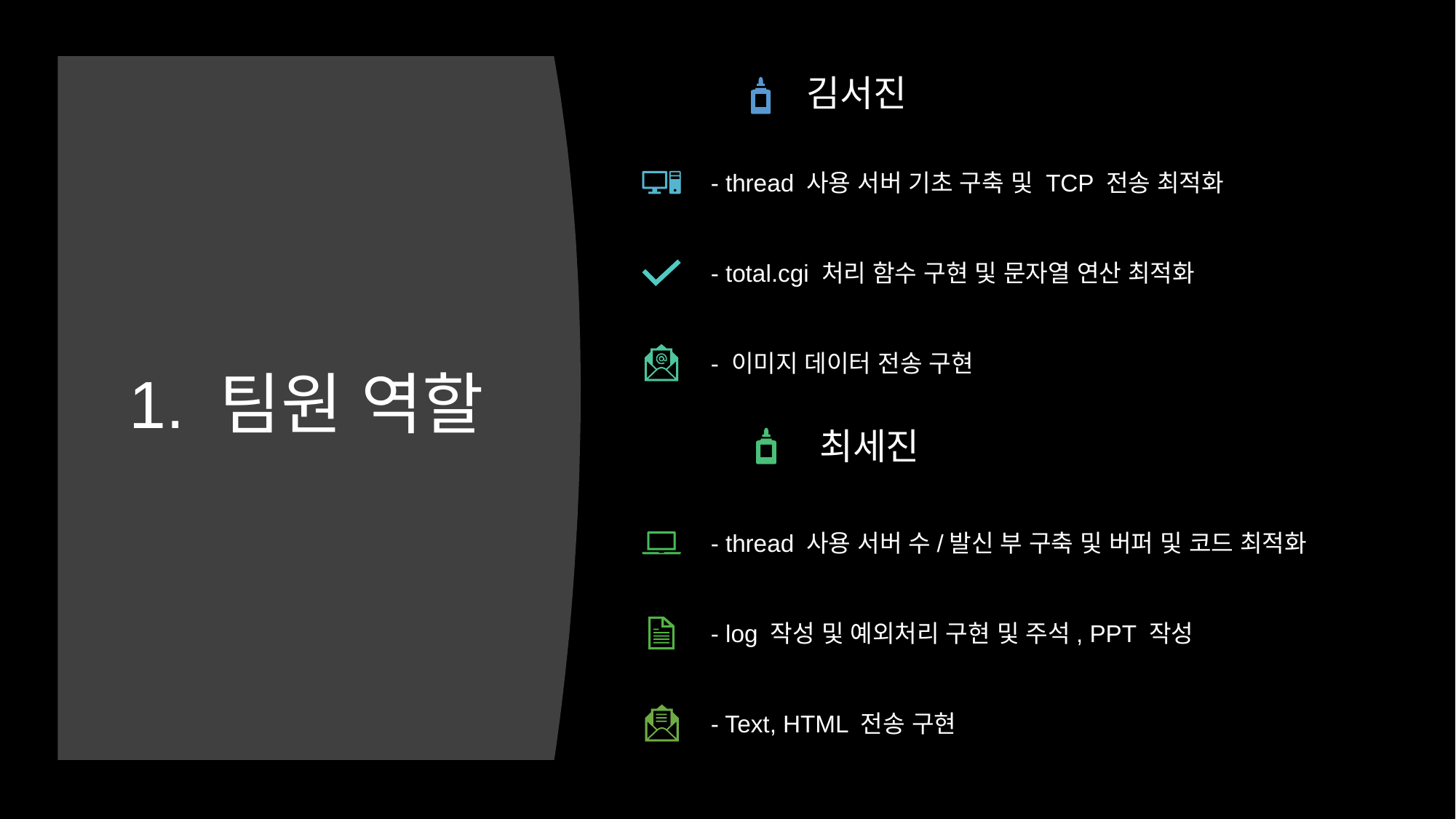

김서진
- thread 사용 서버 기초 구축 및 TCP 전송 최적화
- total.cgi 처리 함수 구현 및 문자열 연산 최적화
- 이미지 데이터 전송 구현
최세진
- thread 사용 서버 수/발신 부 구축 및 버퍼 및 코드 최적화
- log 작성 및 예외처리 구현 및 주석, PPT 작성
- Text, HTML 전송 구현

# 1. 팀원 역할